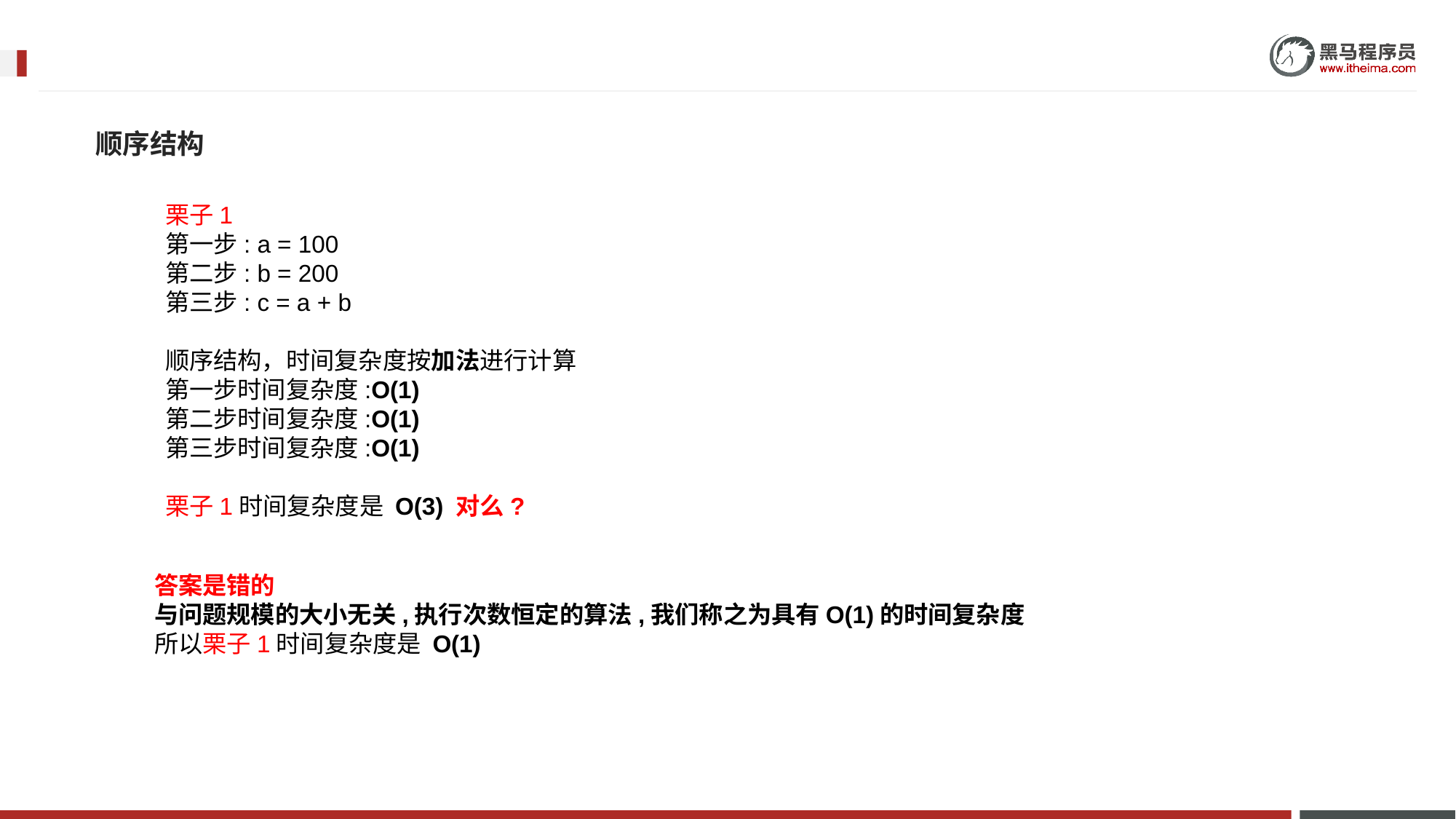

顺序结构
栗子1
第一步: a = 100
第二步: b = 200
第三步: c = a + b

顺序结构，时间复杂度按加法进行计算
第一步时间复杂度:O(1)
第二步时间复杂度:O(1)
第三步时间复杂度:O(1)

栗子1时间复杂度是 O(3) 对么?

答案是错的
与问题规模的大小无关,执行次数恒定的算法,我们称之为具有O(1)的时间复杂度
所以栗子1时间复杂度是 O(1)